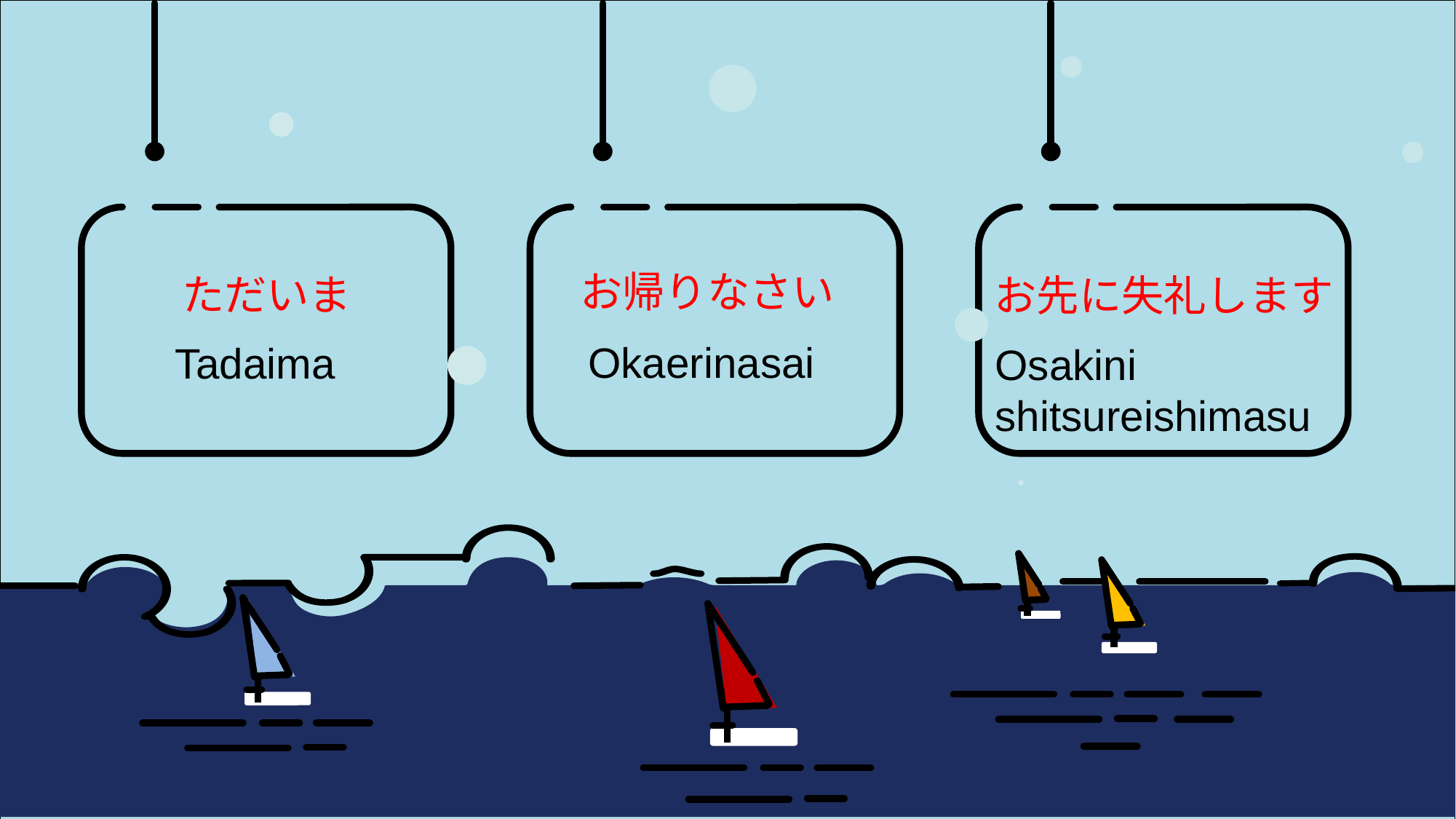

お帰りなさい
ただいま
お先に失礼します

Okaerinasai
Tadaima
Osakini shitsureishimasu